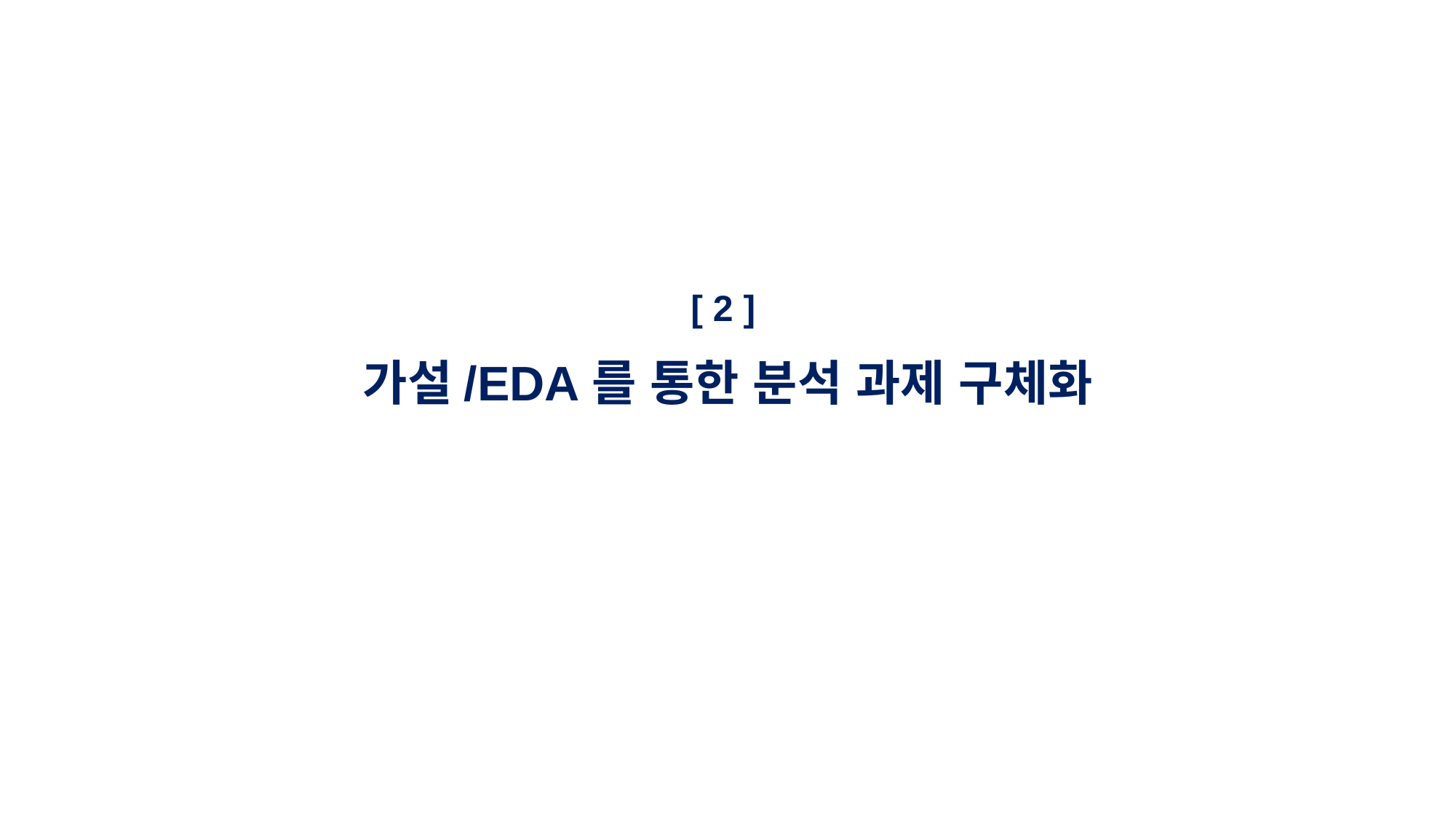

[ 2 ]

가설/EDA를 통한 분석 과제 구체화